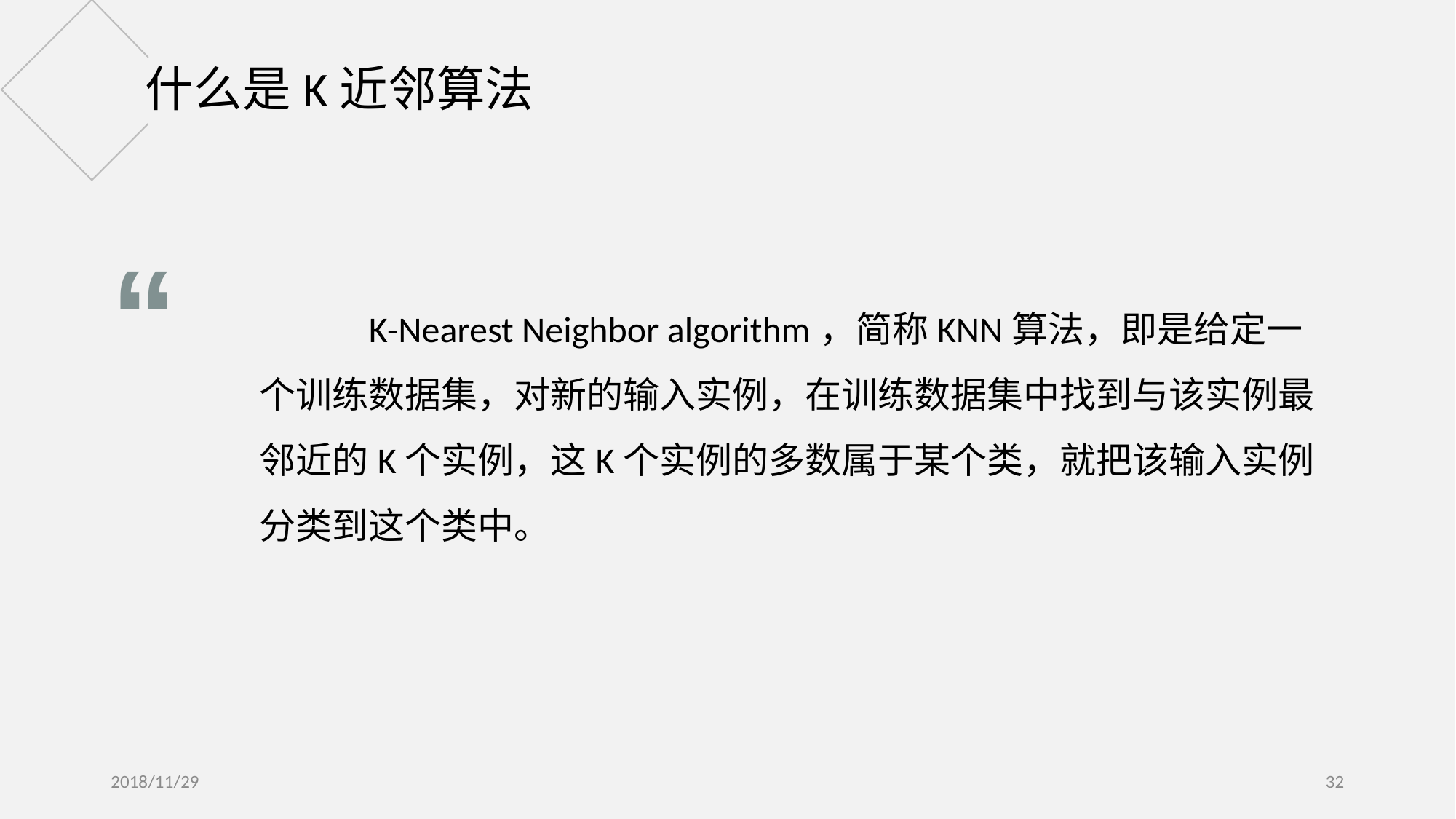

什么是K近邻算法
“
	K-Nearest Neighbor algorithm，简称KNN算法，即是给定一个训练数据集，对新的输入实例，在训练数据集中找到与该实例最邻近的K个实例，这K个实例的多数属于某个类，就把该输入实例分类到这个类中。
2018/11/29
32